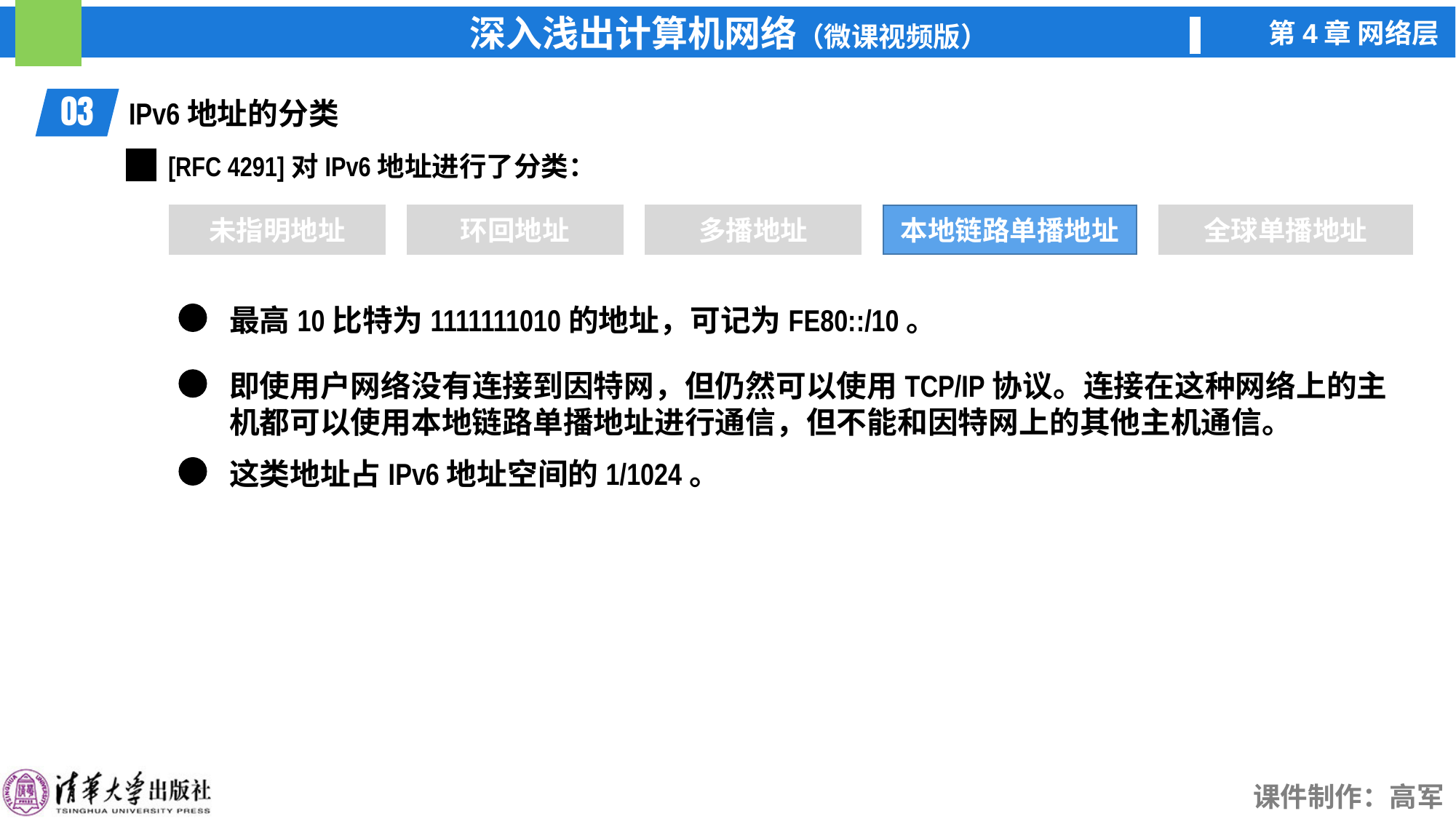

03
IPv6地址的分类
[RFC 4291]对IPv6地址进行了分类：

未指明地址
环回地址
多播地址
本地链路单播地址
本地链路单播地址
全球单播地址
最高10比特为1111111010的地址，可记为FE80::/10。

即使用户网络没有连接到因特网，但仍然可以使用TCP/IP协议。连接在这种网络上的主机都可以使用本地链路单播地址进行通信，但不能和因特网上的其他主机通信。

这类地址占IPv6地址空间的1/1024。